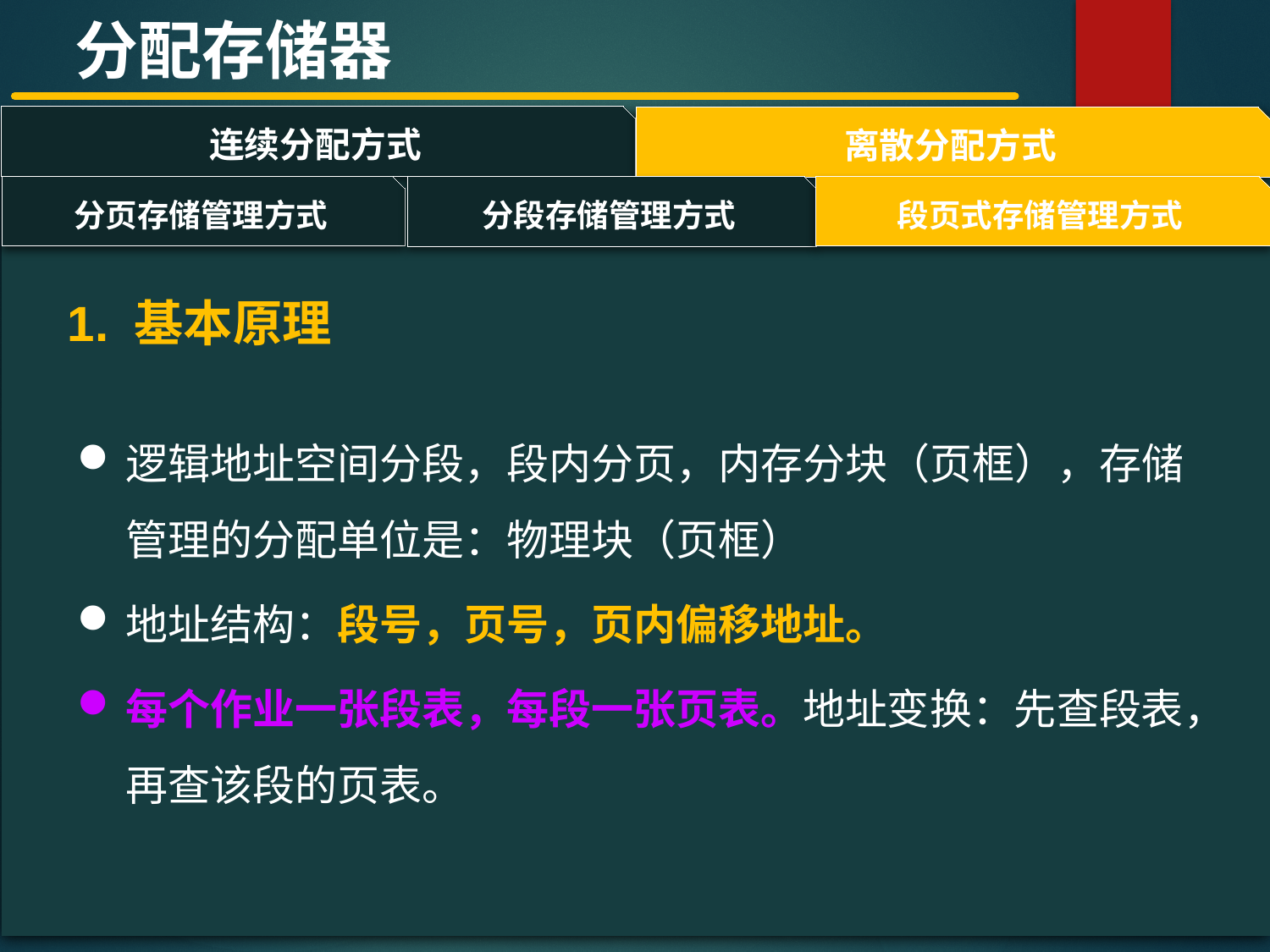

分配存储器
连续分配方式
离散分配方式
#
分页存储管理方式
段页式存储管理方式
分段存储管理方式
1. 基本原理
逻辑地址空间分段，段内分页，内存分块（页框），存储管理的分配单位是：物理块（页框）
地址结构：段号，页号，页内偏移地址。
每个作业一张段表，每段一张页表。地址变换：先查段表，再查该段的页表。